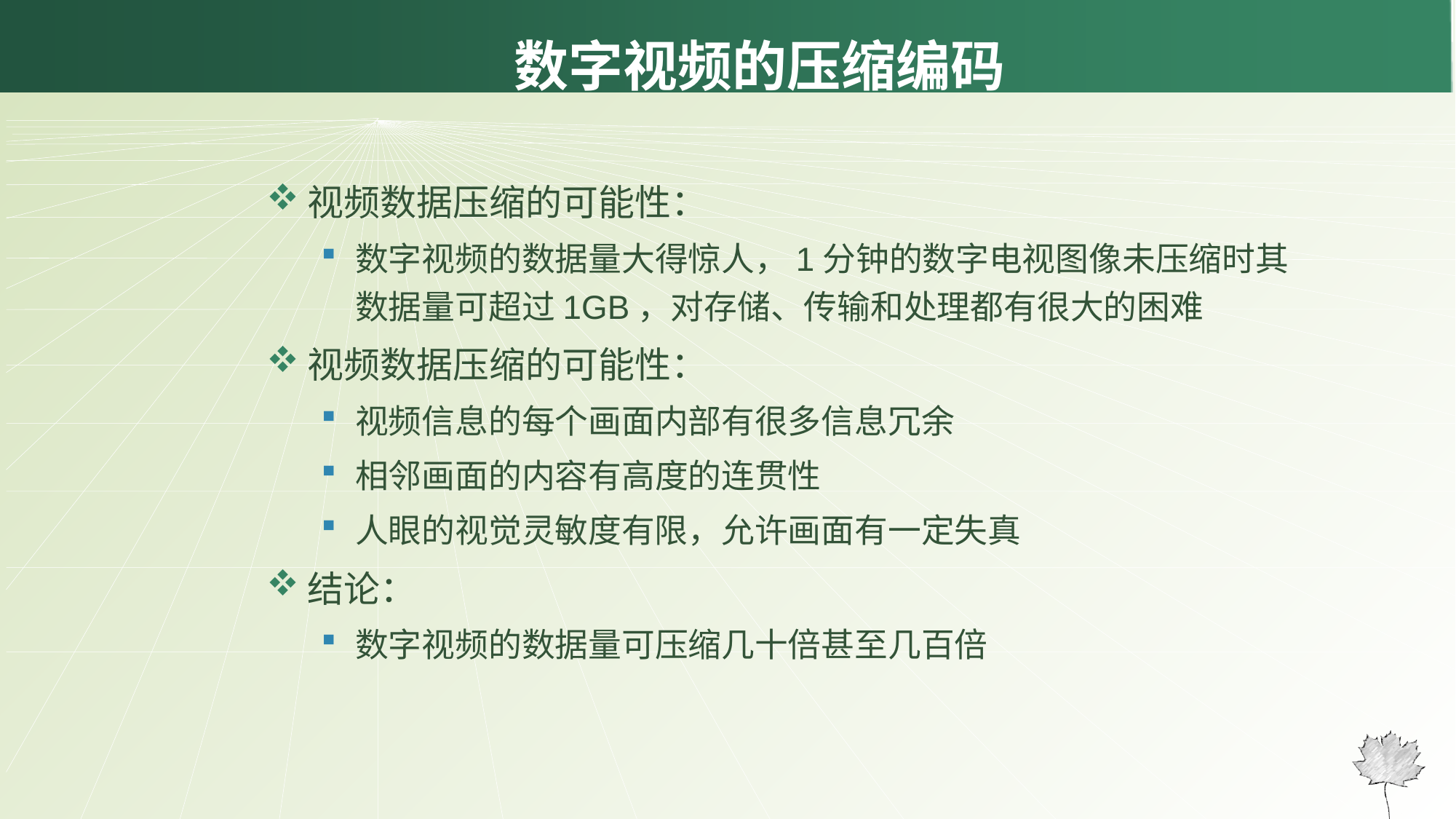

# 数字视频的压缩编码
视频数据压缩的可能性：
数字视频的数据量大得惊人，1分钟的数字电视图像未压缩时其数据量可超过1GB，对存储、传输和处理都有很大的困难
视频数据压缩的可能性：
视频信息的每个画面内部有很多信息冗余
相邻画面的内容有高度的连贯性
人眼的视觉灵敏度有限，允许画面有一定失真
结论：
数字视频的数据量可压缩几十倍甚至几百倍